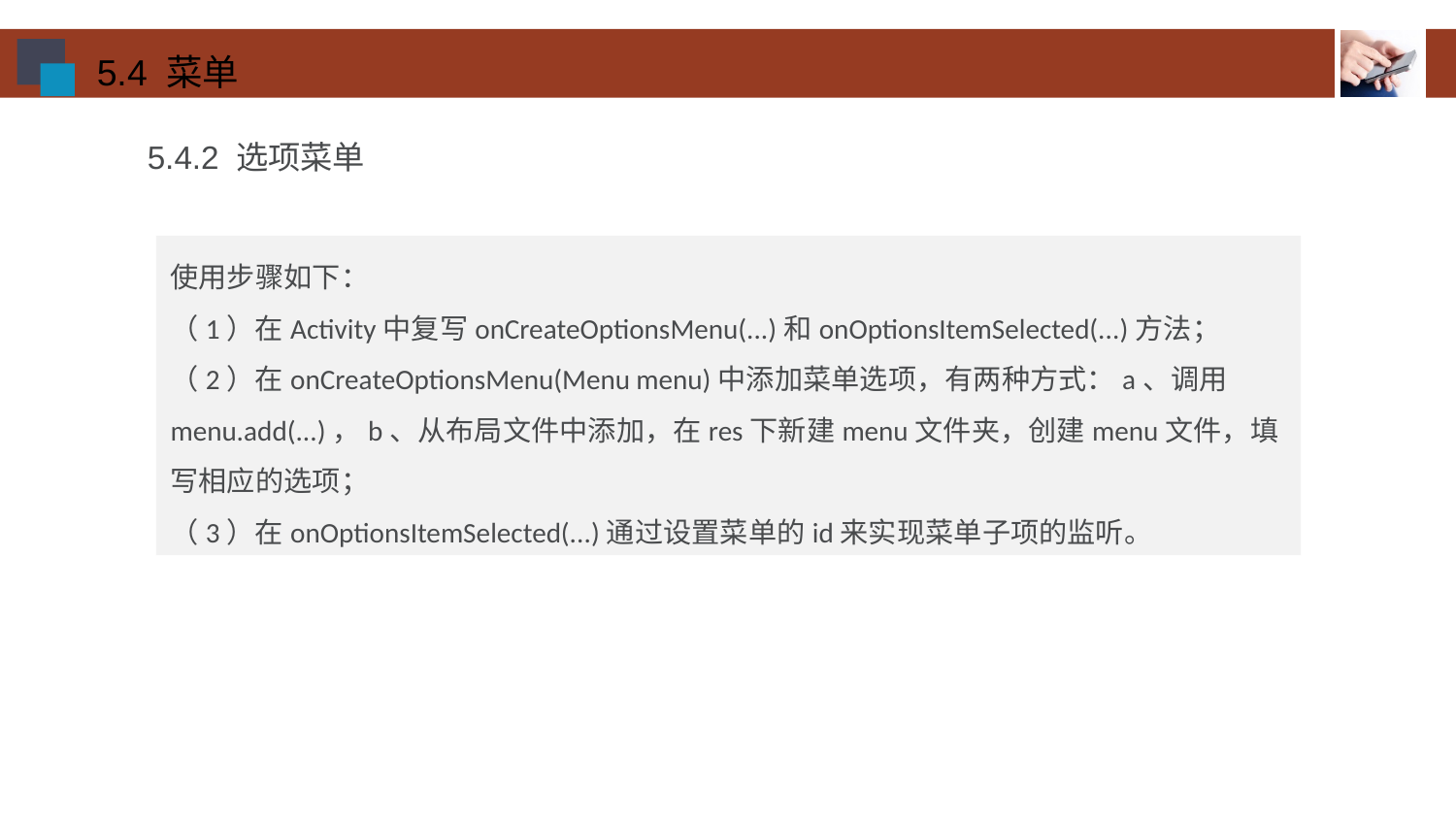

5.4 菜单

5.4.2 选项菜单

使用步骤如下：
（1）在Activity中复写onCreateOptionsMenu(...)和onOptionsItemSelected(...)方法；
（2）在onCreateOptionsMenu(Menu menu)中添加菜单选项，有两种方式：a、调用menu.add(...)，b、从布局文件中添加，在res下新建menu文件夹，创建menu文件，填写相应的选项；
（3）在onOptionsItemSelected(...)通过设置菜单的id来实现菜单子项的监听。